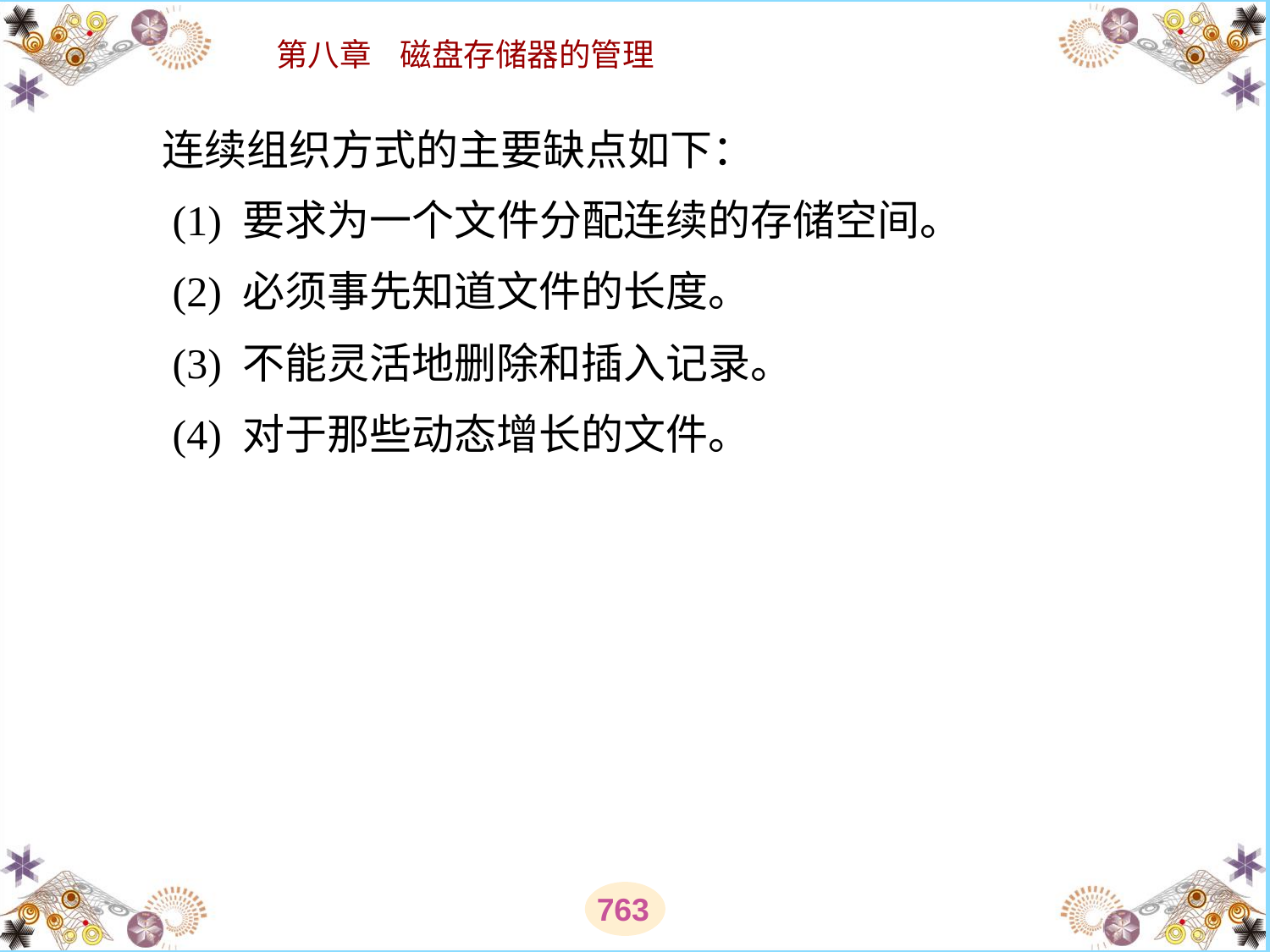

# 连续组织方式的主要缺点如下： 　　(1) 要求为一个文件分配连续的存储空间。 　　(2) 必须事先知道文件的长度。 　　(3) 不能灵活地删除和插入记录。 　　(4) 对于那些动态增长的文件。